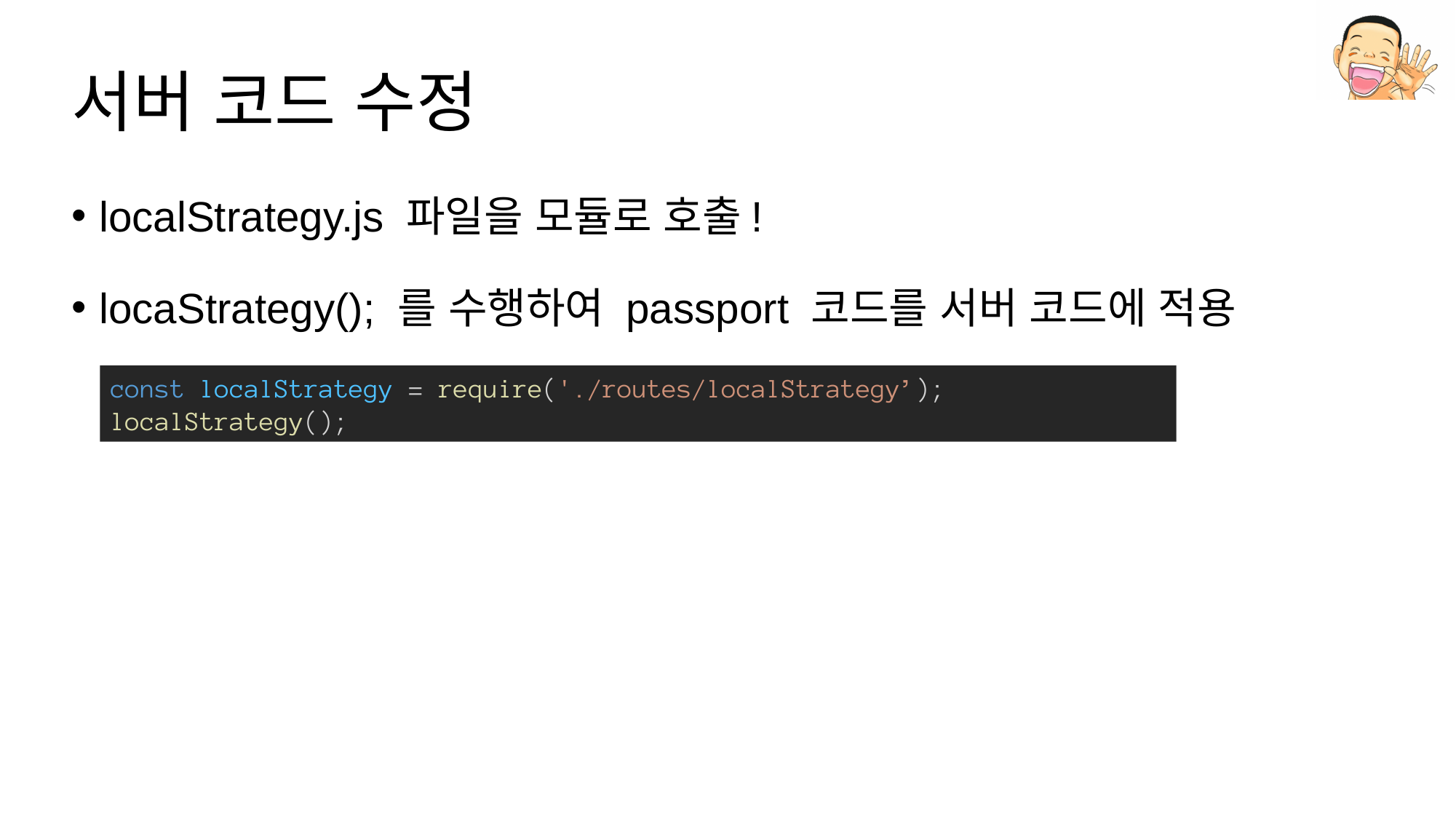

# 서버 코드 수정
localStrategy.js 파일을 모듈로 호출!
locaStrategy(); 를 수행하여 passport 코드를 서버 코드에 적용

const localStrategy = require('./routes/localStrategy’);
localStrategy();